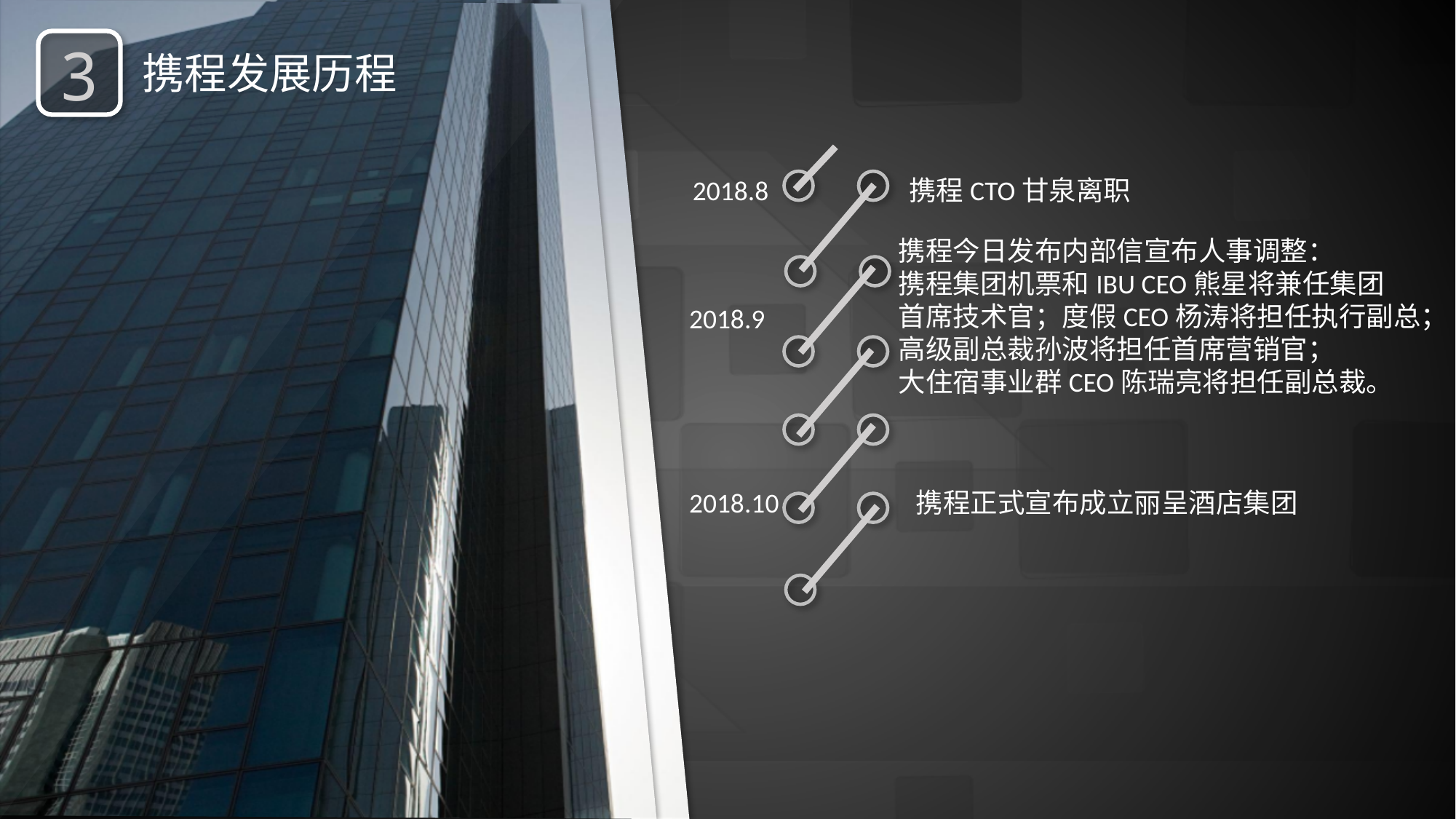

3

携程发展历程

携程CTO甘泉离职
2018.8
携程今日发布内部信宣布人事调整：
携程集团机票和IBU CEO熊星将兼任集团
首席技术官；度假CEO杨涛将担任执行副总；
高级副总裁孙波将担任首席营销官；
大住宿事业群CEO陈瑞亮将担任副总裁。
2018.9
2018.10
携程正式宣布成立丽呈酒店集团